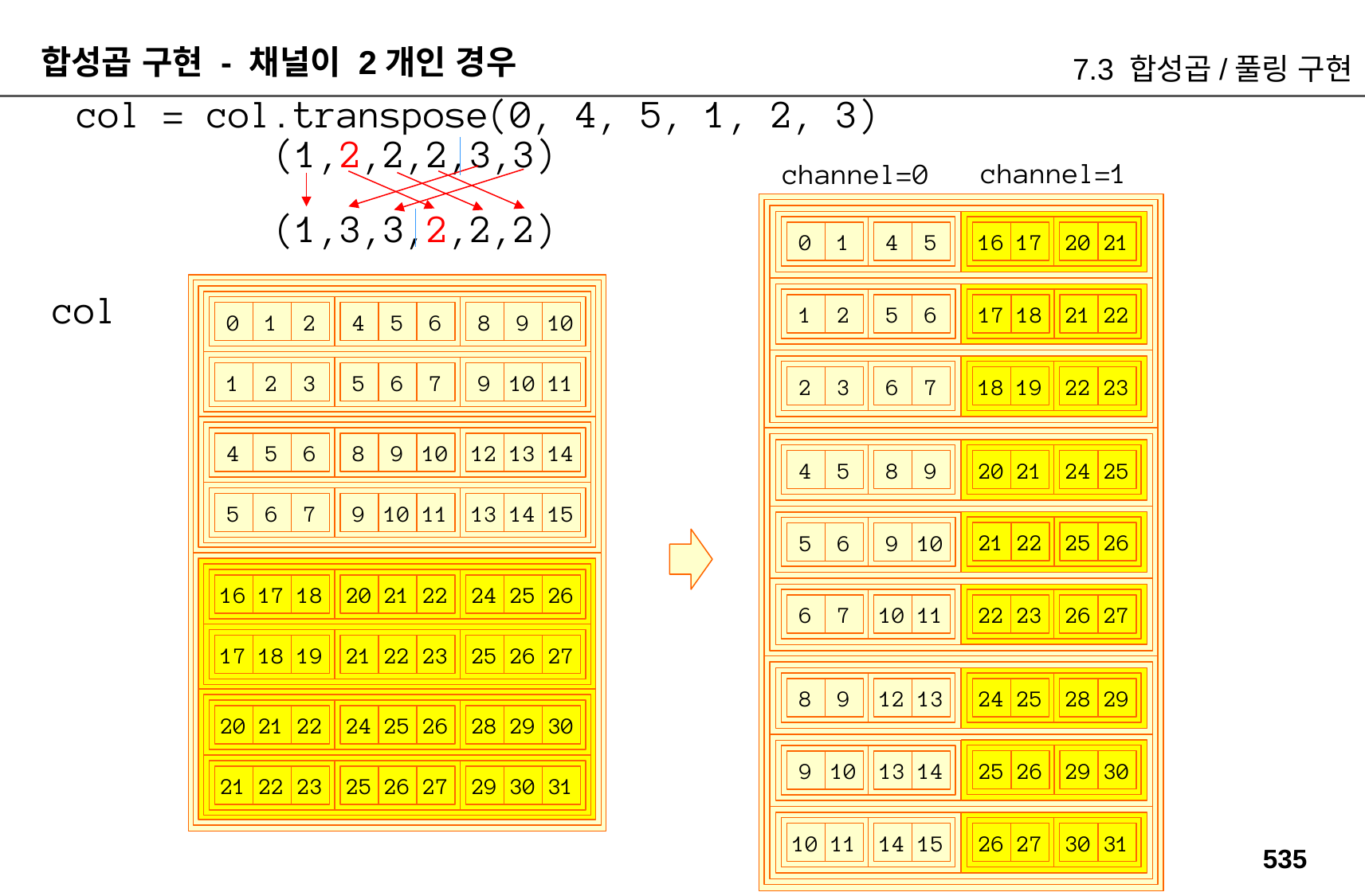

합성곱 구현 - 채널이 2개인 경우
7.3 합성곱/풀링 구현
col = col.transpose(0, 4, 5, 1, 2, 3)
(1,2,2,2,3,3)
channel=1
channel=0

(1,3,3,2,2,2)

16
17
20
21
0
1
4
5

col

17
18
21
22
1
2
5
6

0
1
2
4
5
6
8
9
10

1
2
3
5
6
7
9
10
11
18
19
22
23
2
3
6
7

4
5
6
8
9
10
12
13
14

20
21
24
25
4
5
8
9

5
6
7
9
10
11
13
14
15

21
22
25
26
5
6
9
10

16
17
18
20
21
22
24
25
26

22
23
26
27
6
7
10
11

17
18
19
21
22
23
25
26
27

24
25
28
29
8
9
12
13

20
21
22
24
25
26
28
29
30

25
26
29
30
9
10
13
14

21
22
23
25
26
27
29
30
31

26
27
30
31
10
11
14
15